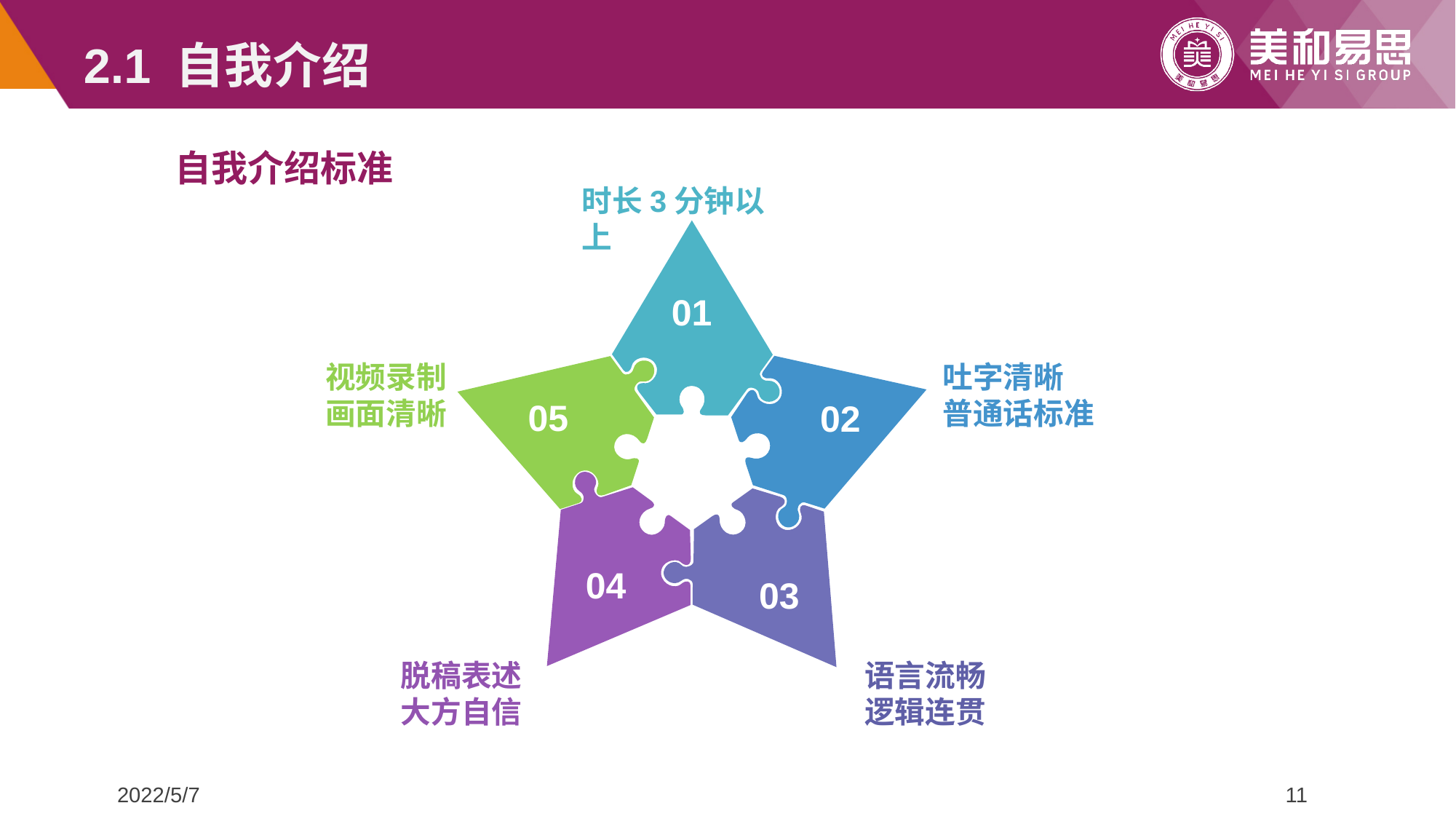

# 2.1 自我介绍
自我介绍标准
时长3分钟以上

01

05

02
吐字清晰
普通话标准
视频录制
画面清晰

04

03
脱稿表述
大方自信
语言流畅
逻辑连贯
2022/5/7
11